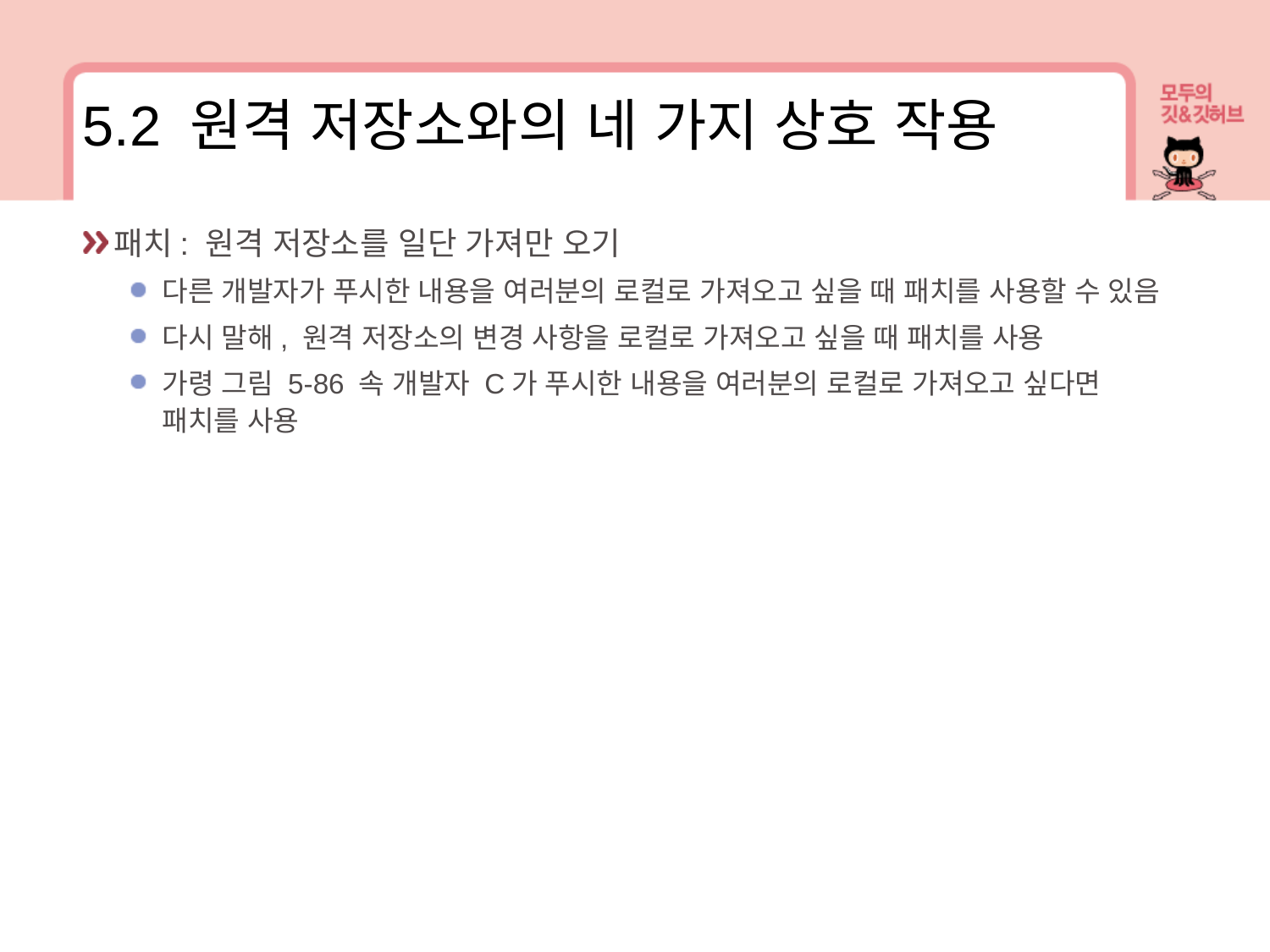

5.2 원격 저장소와의 네 가지 상호 작용
패치: 원격 저장소를 일단 가져만 오기
다른 개발자가 푸시한 내용을 여러분의 로컬로 가져오고 싶을 때 패치를 사용할 수 있음
다시 말해, 원격 저장소의 변경 사항을 로컬로 가져오고 싶을 때 패치를 사용
가령 그림 5-86 속 개발자 C가 푸시한 내용을 여러분의 로컬로 가져오고 싶다면 패치를 사용